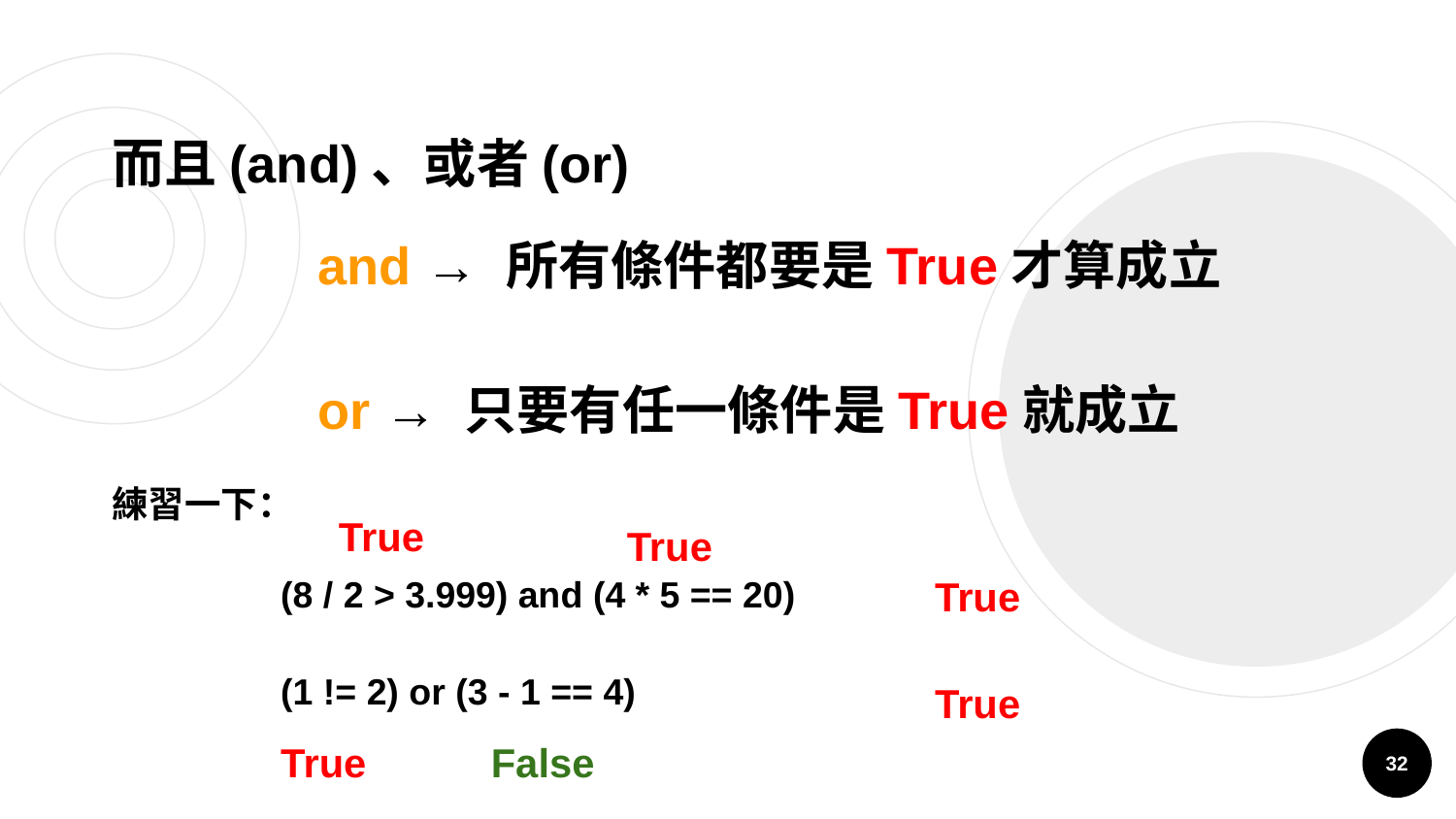

# 而且(and)、或者(or)
and → 所有條件都要是True才算成立

or → 只要有任一條件是True就成立
練習一下：
True
True
(8 / 2 > 3.999) and (4 * 5 == 20)
True
(1 != 2) or (3 - 1 == 4)
True
True
False
32